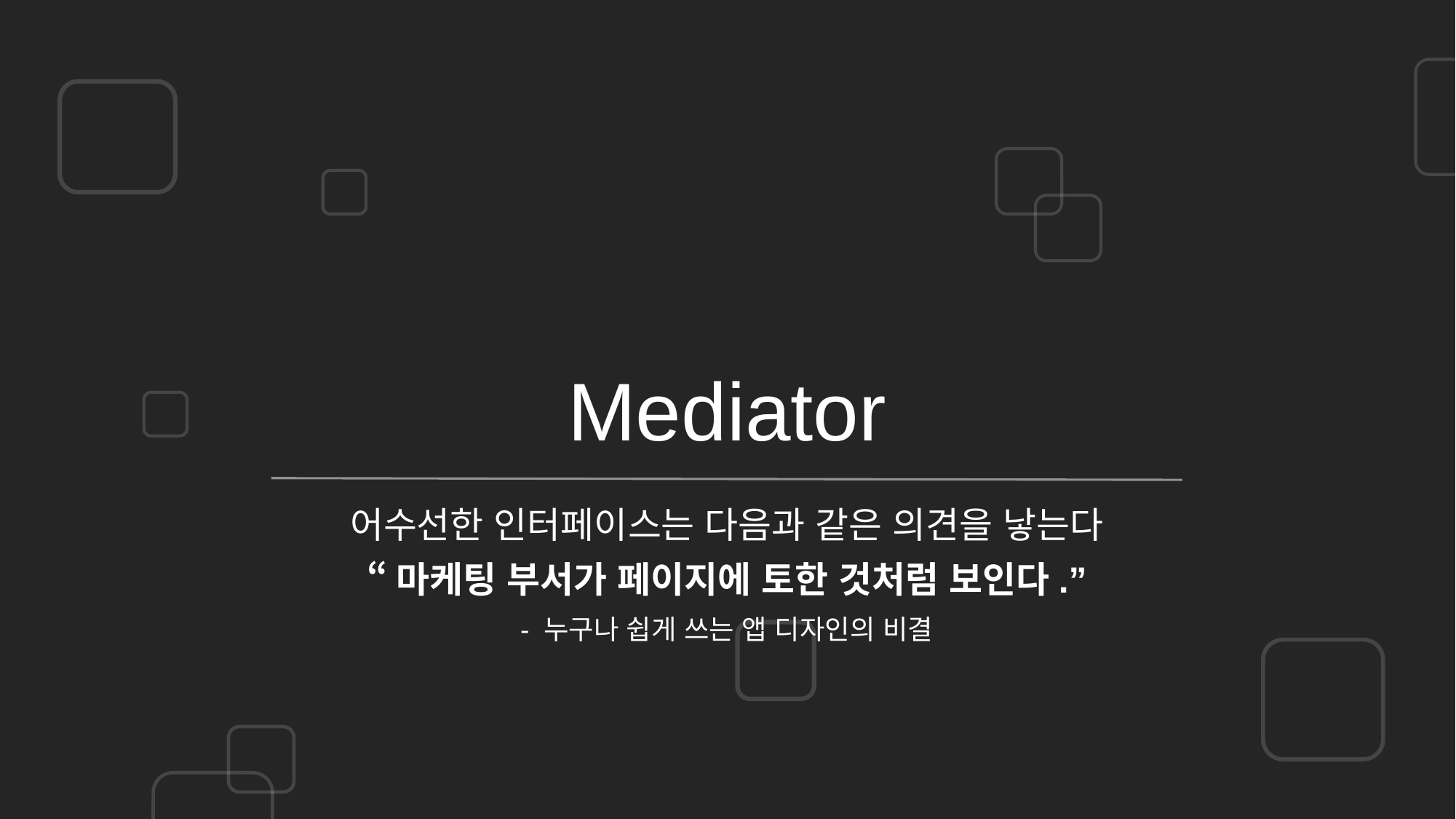

# Mediator
어수선한 인터페이스는 다음과 같은 의견을 낳는다
“마케팅 부서가 페이지에 토한 것처럼 보인다.”
- 누구나 쉽게 쓰는 앱 디자인의 비결